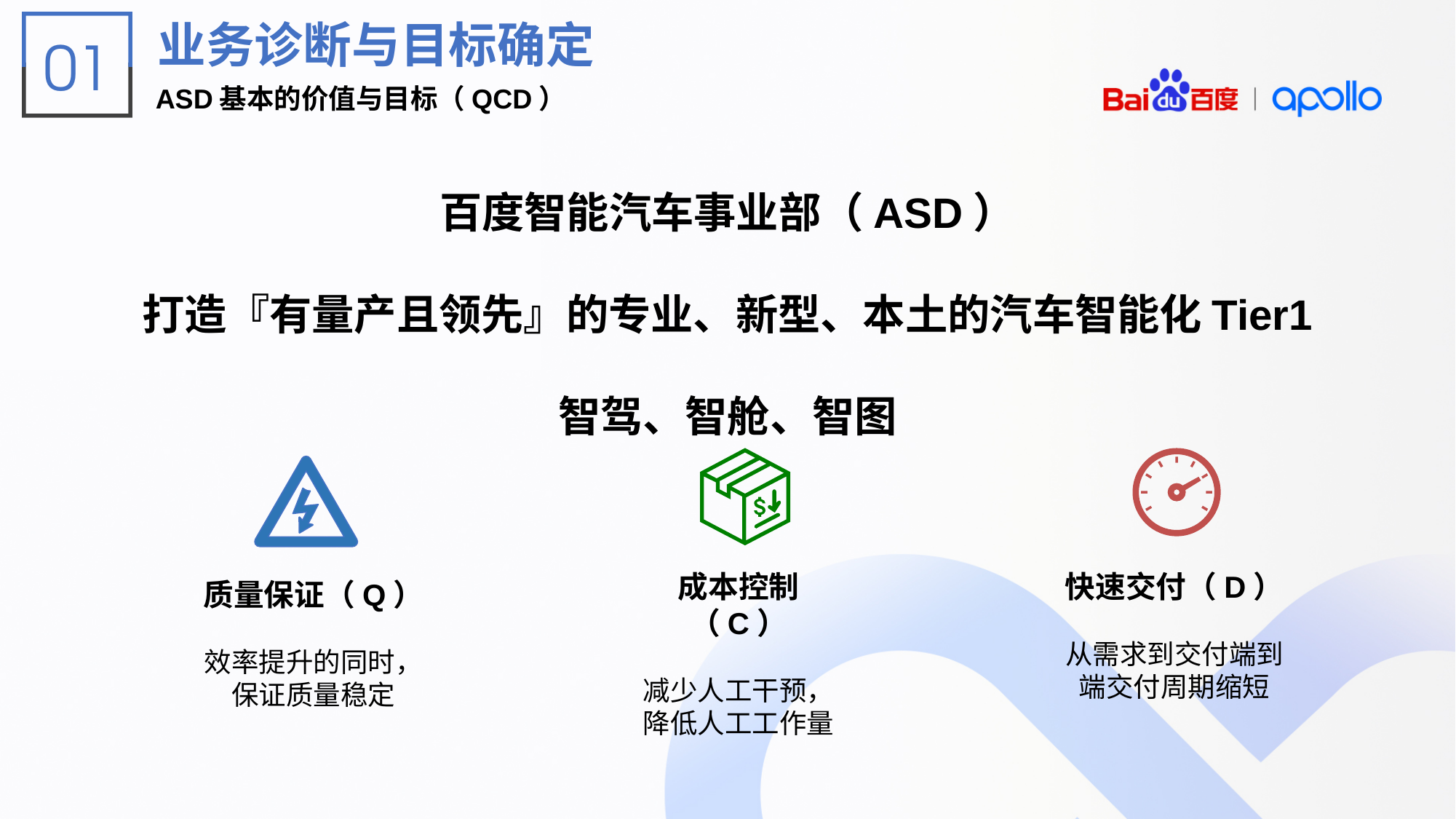

业务诊断与目标确定
ASD基本的价值与目标（QCD）

01

百度智能汽车事业部（ASD）

打造『有量产且领先』的专业、新型、本土的汽车智能化Tier1

智驾、智舱、智图

成本控制（C）

减少人工干预，降低人工工作量
快速交付（D）

从需求到交付端到端交付周期缩短
质量保证（Q）

效率提升的同时，保证质量稳定